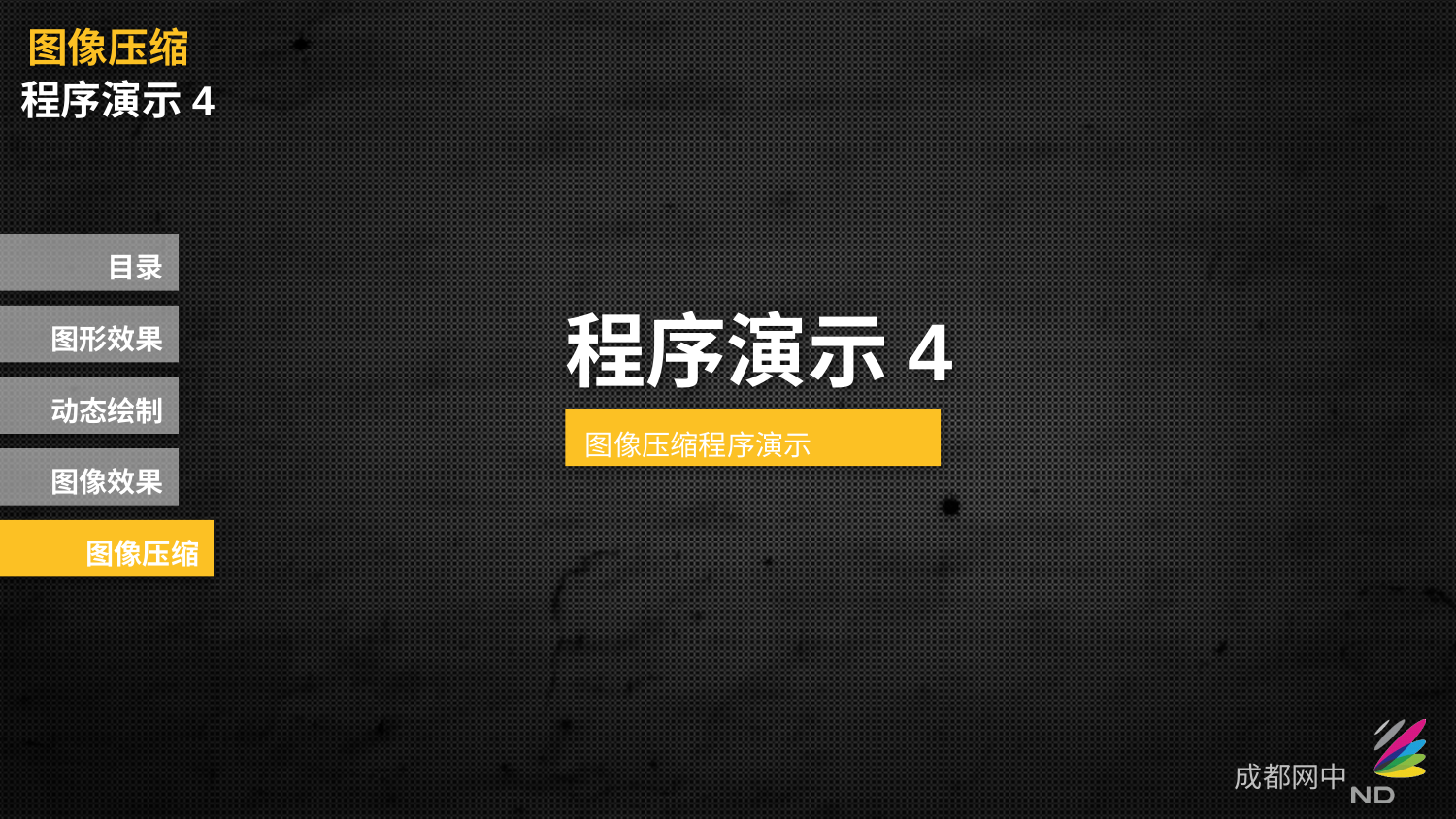

图像压缩
程序演示4

目录
程序演示4

图形效果

动态绘制

图像压缩程序演示

图像效果

图像压缩